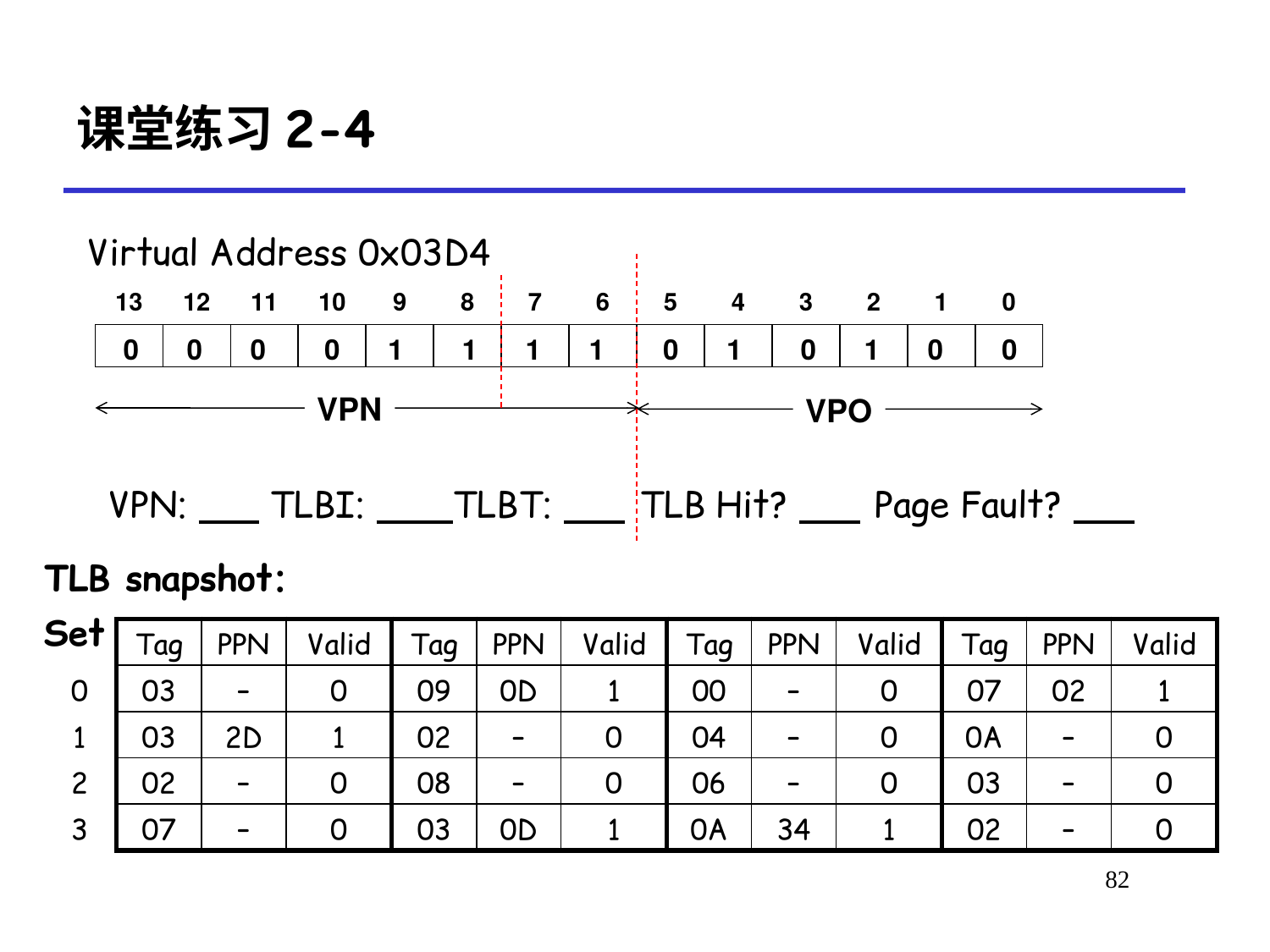

# 课堂练习2-4
Virtual Address 0x03D4
13

12

11

10

9

8

7

6

5

4

3

2

1

0

0
0
0
0
1
1
1
1
0
1
0
1
0
0
VPN

VPO

VPN:      TLBI:      TLBT:      TLB Hit?      Page Fault?
TLB snapshot:
Set
|  | Tag | PPN | Valid | Tag | PPN | Valid | Tag | PPN | Valid | Tag | PPN | Valid |
| --- | --- | --- | --- | --- | --- | --- | --- | --- | --- | --- | --- | --- |
| 0 | 03 | – | 0 | 09 | 0D | 1 | 00 | – | 0 | 07 | 02 | 1 |
| 1 | 03 | 2D | 1 | 02 | – | 0 | 04 | – | 0 | 0A | – | 0 |
| 2 | 02 | – | 0 | 08 | – | 0 | 06 | – | 0 | 03 | – | 0 |
| 3 | 07 | – | 0 | 03 | 0D | 1 | 0A | 34 | 1 | 02 | – | 0 |
82